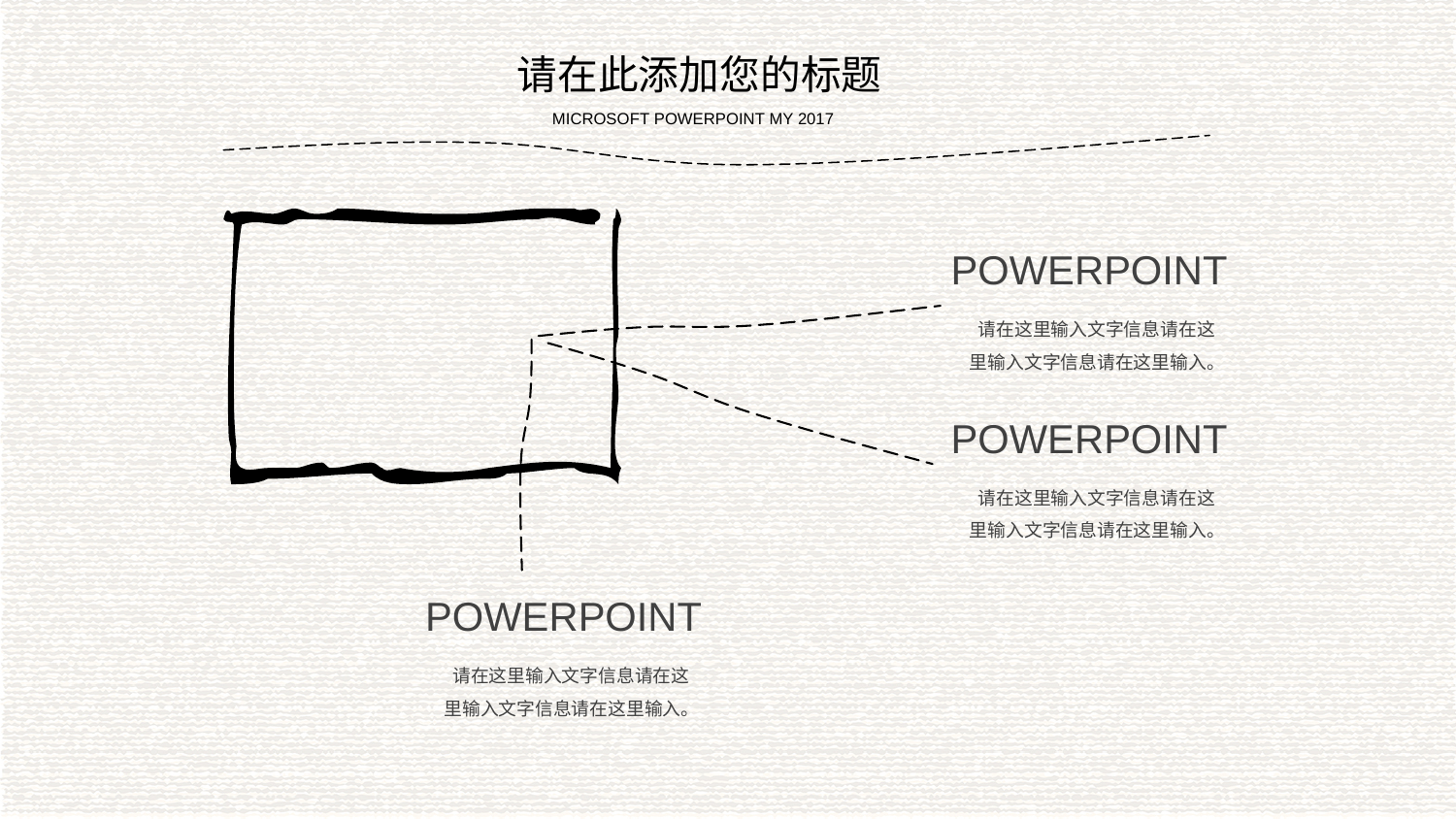

请在此添加您的标题
MICROSOFT POWERPOINT MY 2017

POWERPOINT
 请在这里输入文字信息请在这里输入文字信息请在这里输入。

POWERPOINT

 请在这里输入文字信息请在这里输入文字信息请在这里输入。
POWERPOINT
 请在这里输入文字信息请在这里输入文字信息请在这里输入。